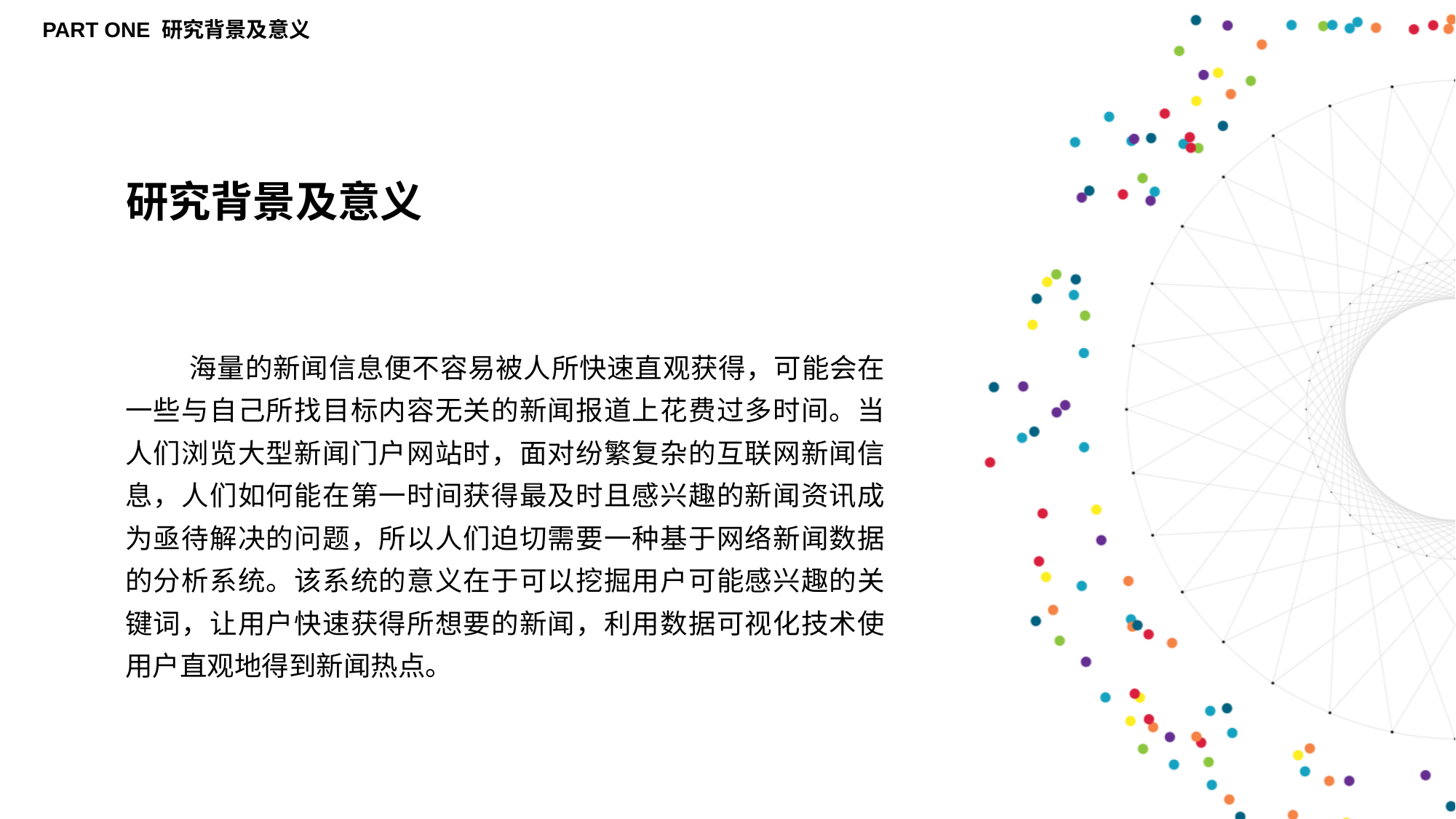

PART ONE 研究背景及意义

研究背景及意义
海量的新闻信息便不容易被人所快速直观获得，可能会在一些与自己所找目标内容无关的新闻报道上花费过多时间。当人们浏览大型新闻门户网站时，面对纷繁复杂的互联网新闻信息，人们如何能在第一时间获得最及时且感兴趣的新闻资讯成为亟待解决的问题，所以人们迫切需要一种基于网络新闻数据的分析系统。该系统的意义在于可以挖掘用户可能感兴趣的关键词，让用户快速获得所想要的新闻，利用数据可视化技术使用户直观地得到新闻热点。